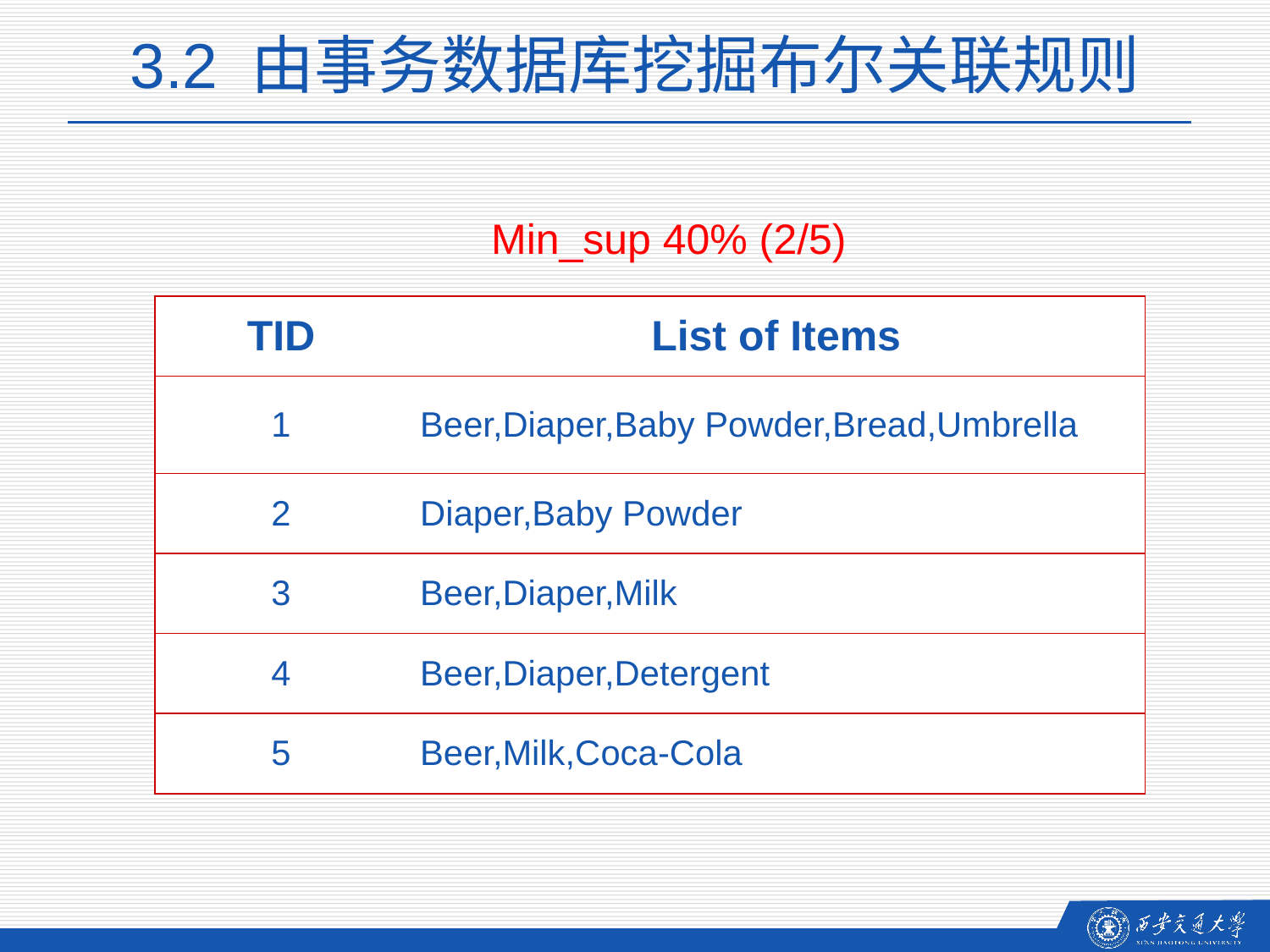

3.2 由事务数据库挖掘布尔关联规则
Min_sup 40% (2/5)
| TID | List of Items |
| --- | --- |
| 1 | Beer,Diaper,Baby Powder,Bread,Umbrella |
| 2 | Diaper,Baby Powder |
| 3 | Beer,Diaper,Milk |
| 4 | Beer,Diaper,Detergent |
| 5 | Beer,Milk,Coca-Cola |